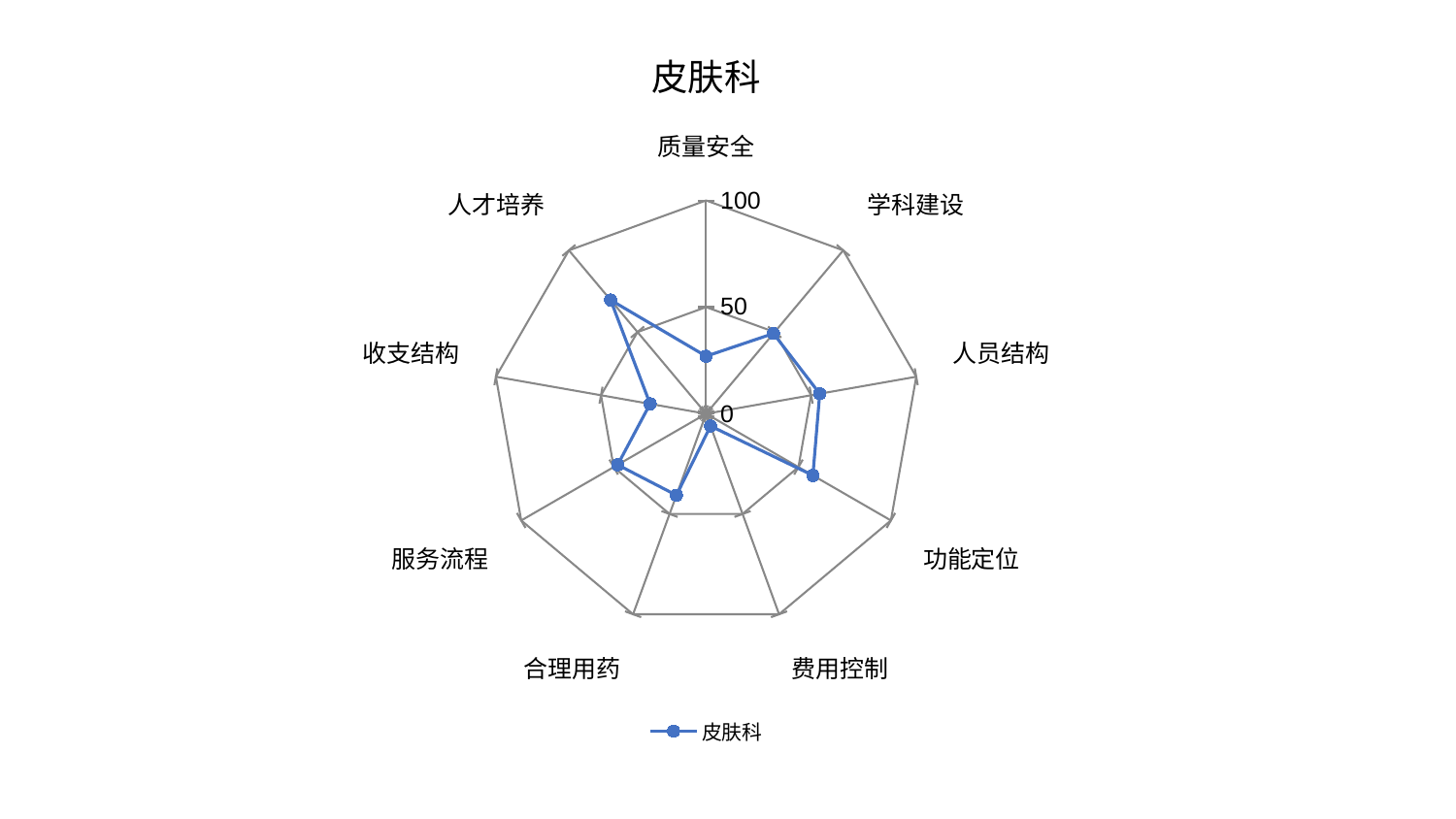

### Chart: 皮肤科

| Category | 皮肤科 |
|---|---|
| 质量安全 | 26.99232794157781 |
| 学科建设 | 49.1264220635559 |
| 人员结构 | 54.0771090299728 |
| 功能定位 | 57.80427016089645 |
| 费用控制 | 6.119602172613776 |
| 合理用药 | 40.63268055138522 |
| 服务流程 | 47.86247479805829 |
| 收支结构 | 26.634745927566982 |
| 人才培养 | 69.58284561419968 |
166